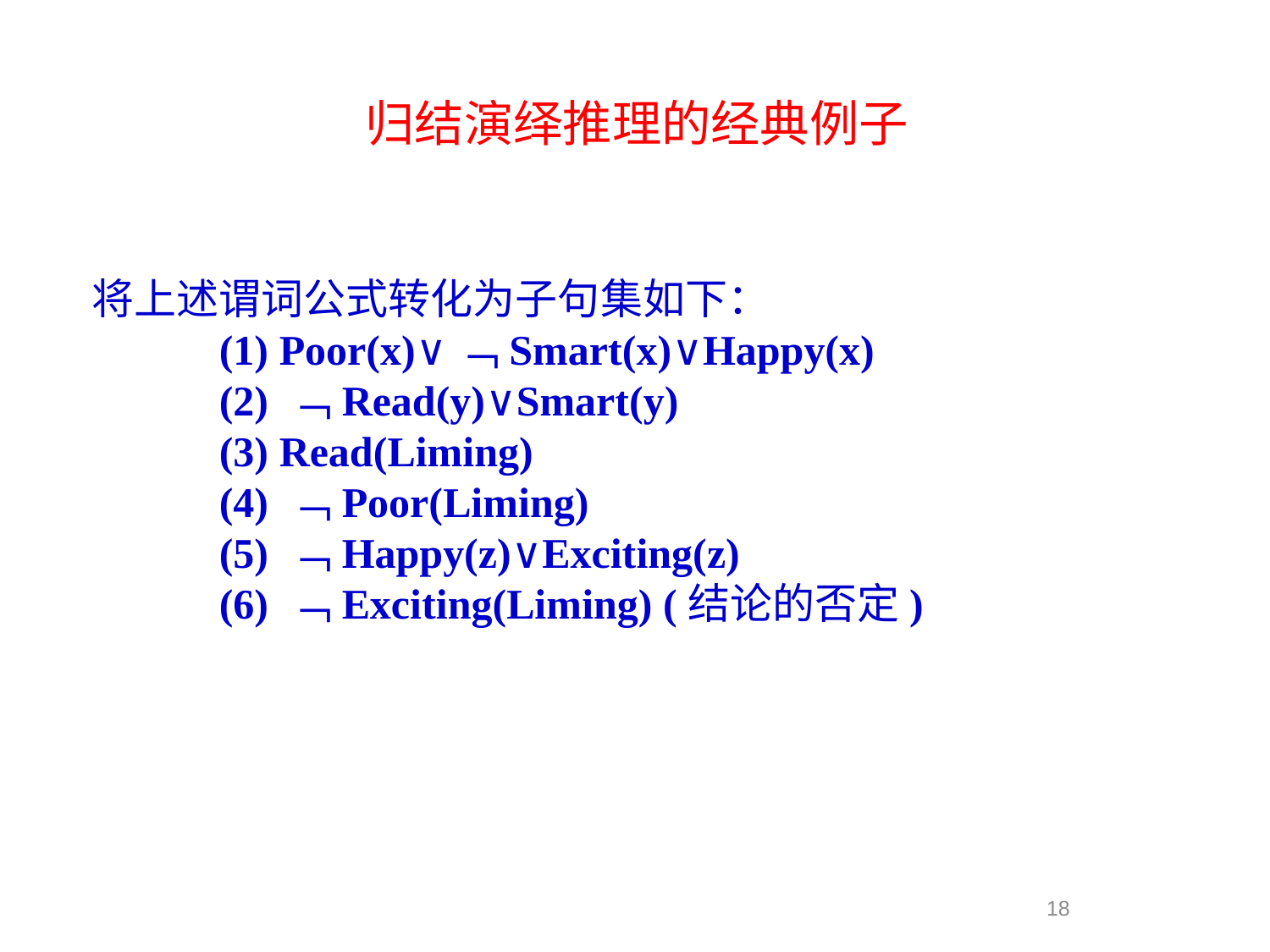

归结演绎推理的经典例子
将上述谓词公式转化为子句集如下：
	(1) Poor(x)∨﹁Smart(x)∨Happy(x)
	(2) ﹁Read(y)∨Smart(y)
	(3) Read(Liming)
	(4) ﹁Poor(Liming)
	(5) ﹁Happy(z)∨Exciting(z)
	(6) ﹁Exciting(Liming) (结论的否定)
18